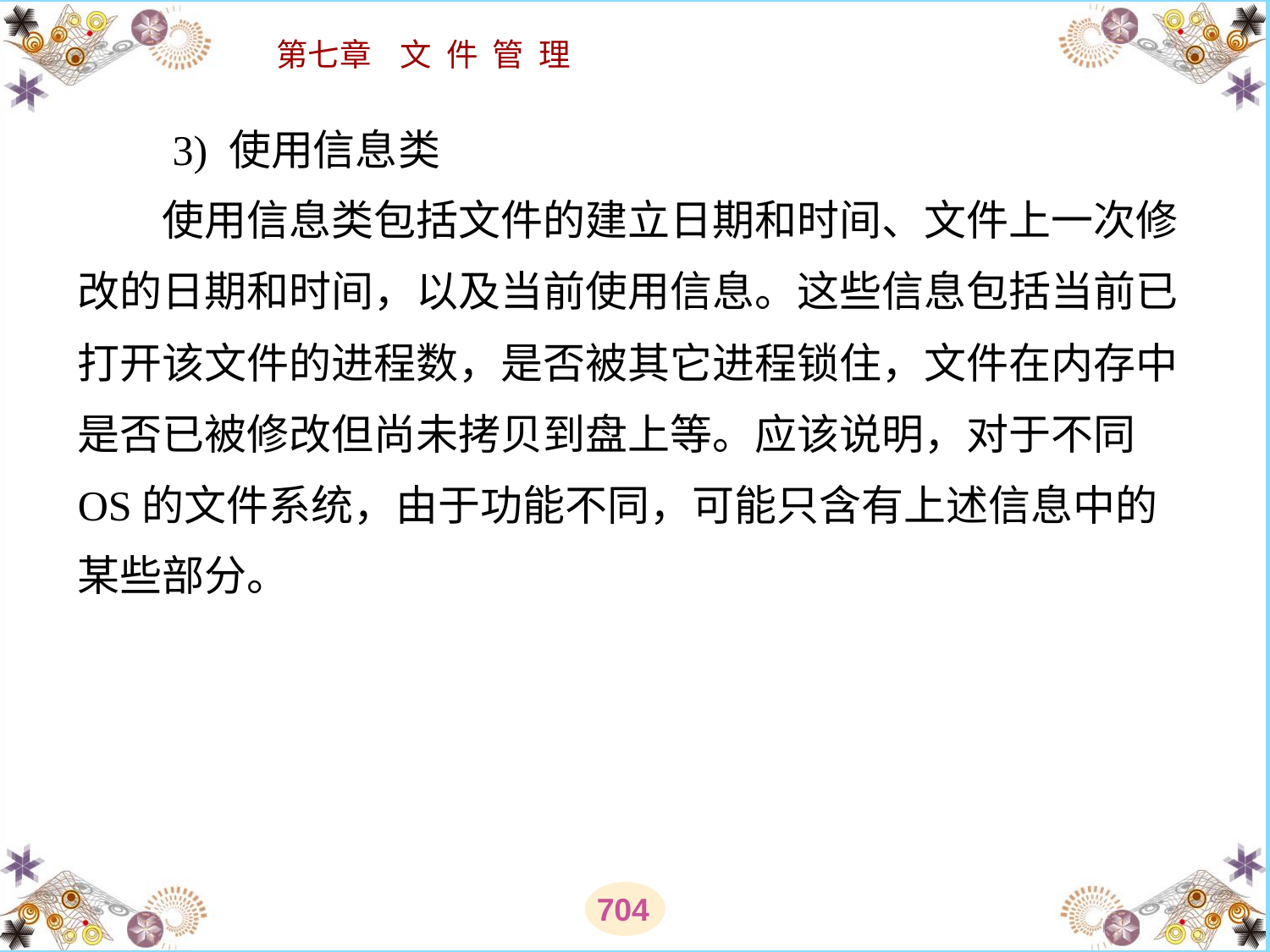

# 3) 使用信息类 　　使用信息类包括文件的建立日期和时间、文件上一次修改的日期和时间，以及当前使用信息。这些信息包括当前已打开该文件的进程数，是否被其它进程锁住，文件在内存中是否已被修改但尚未拷贝到盘上等。应该说明，对于不同OS的文件系统，由于功能不同，可能只含有上述信息中的某些部分。